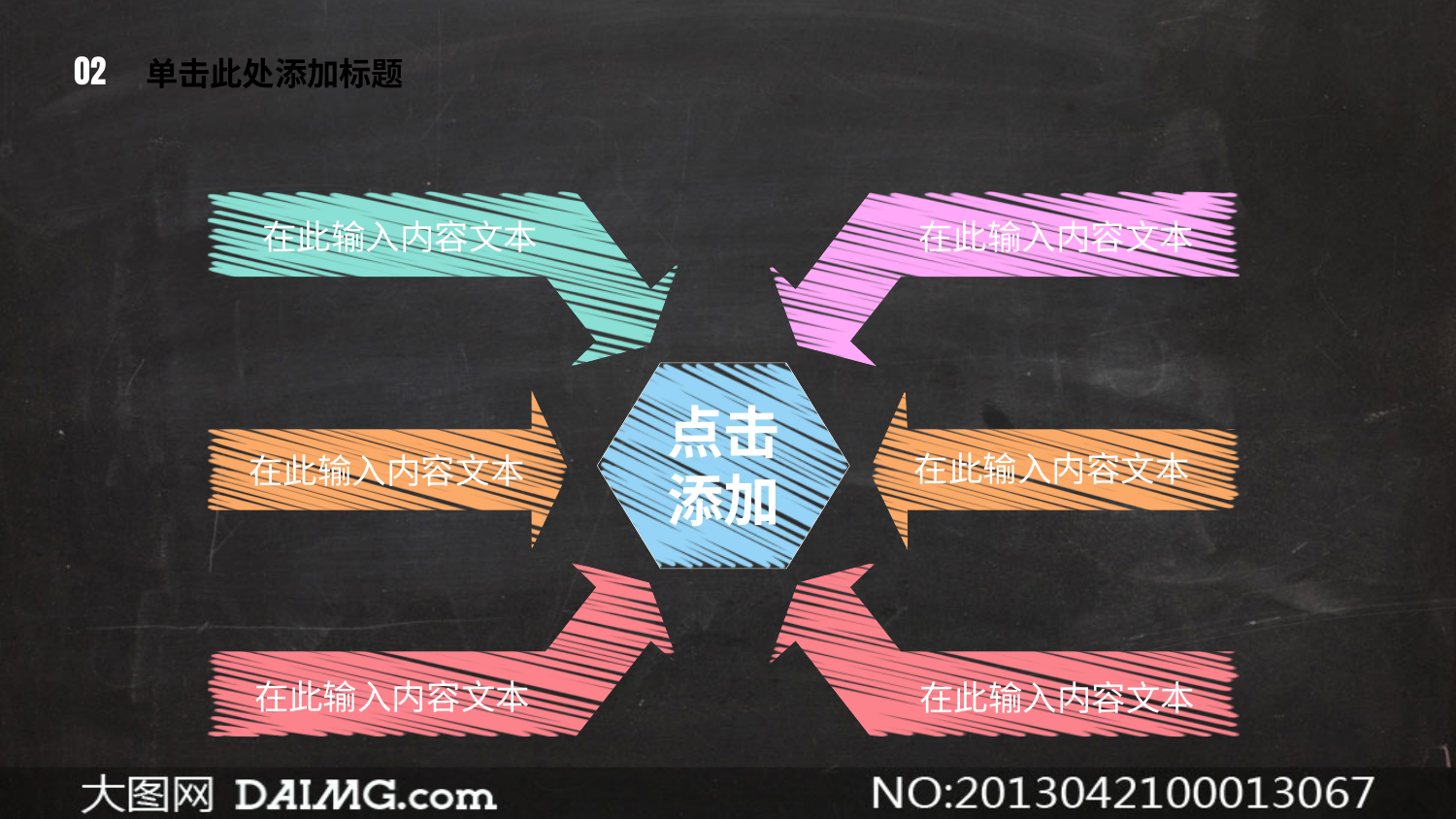

02
单击此处添加标题

在此输入内容文本
在此输入内容文本

点击
添加

在此输入内容文本
在此输入内容文本

在此输入内容文本
在此输入内容文本